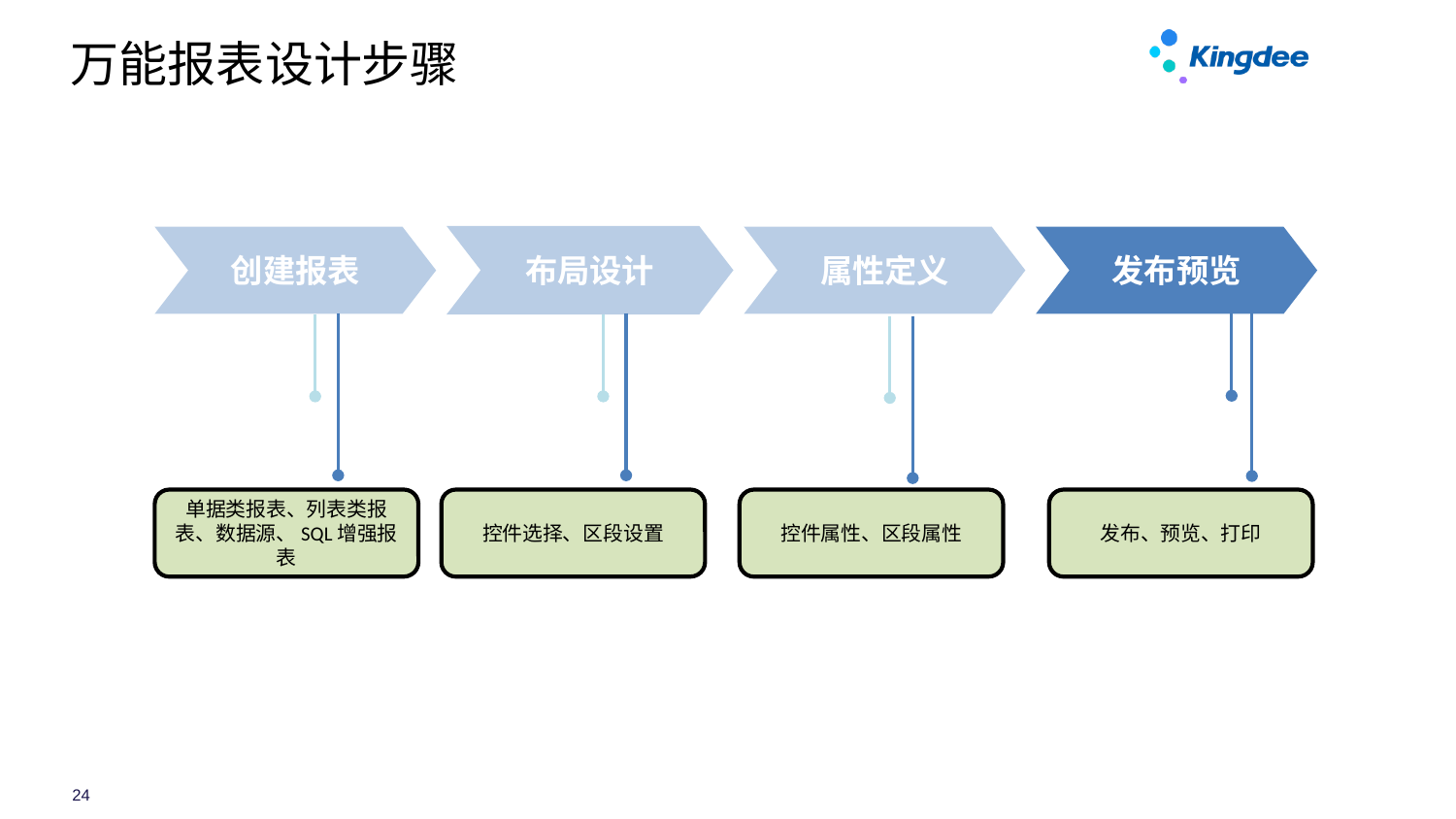

# 万能报表设计步骤
布局设计
创建报表
属性定义
发布预览
单据类报表、列表类报表、数据源、SQL增强报表
控件选择、区段设置
控件属性、区段属性
发布、预览、打印